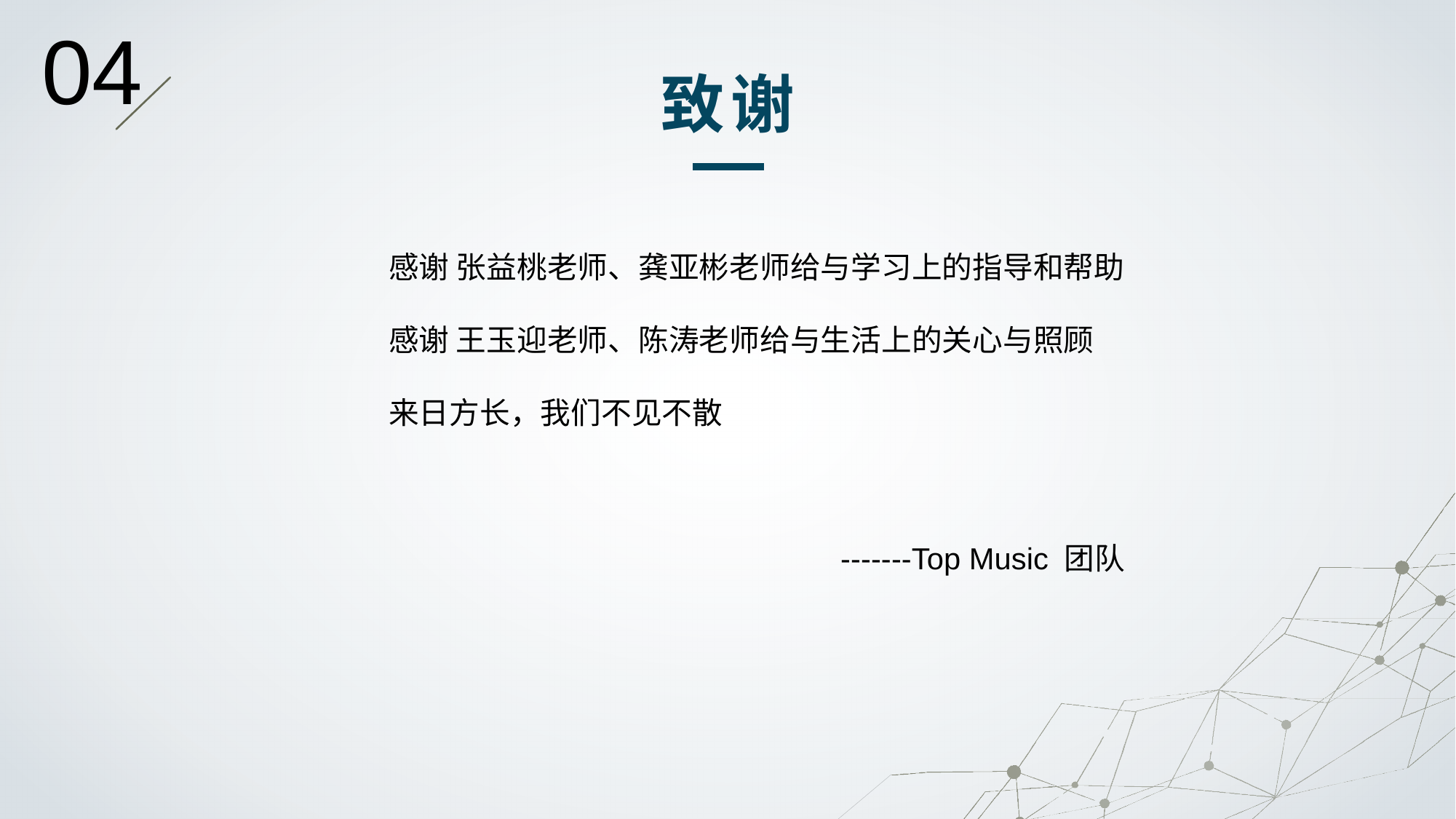

04
致谢
感谢 张益桃老师、龚亚彬老师给与学习上的指导和帮助

感谢 王玉迎老师、陈涛老师给与生活上的关心与照顾

来日方长，我们不见不散

                                                      -------Top Music 团队